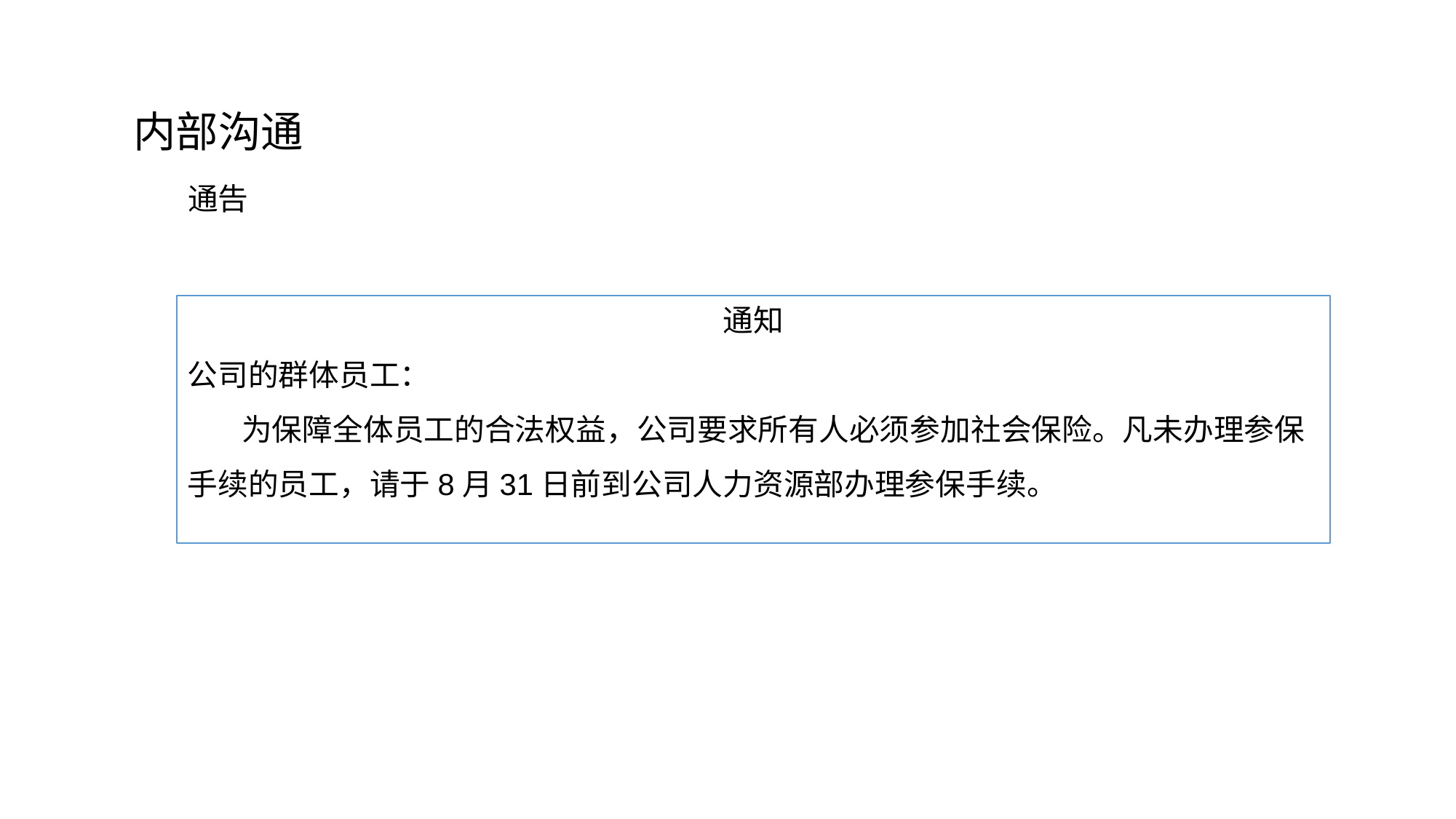

内部沟通
通告
通知
公司的群体员工：
       为保障全体员工的合法权益，公司要求所有人必须参加社会保险。凡未办理参保手续的员工，请于8月31日前到公司人力资源部办理参保手续。